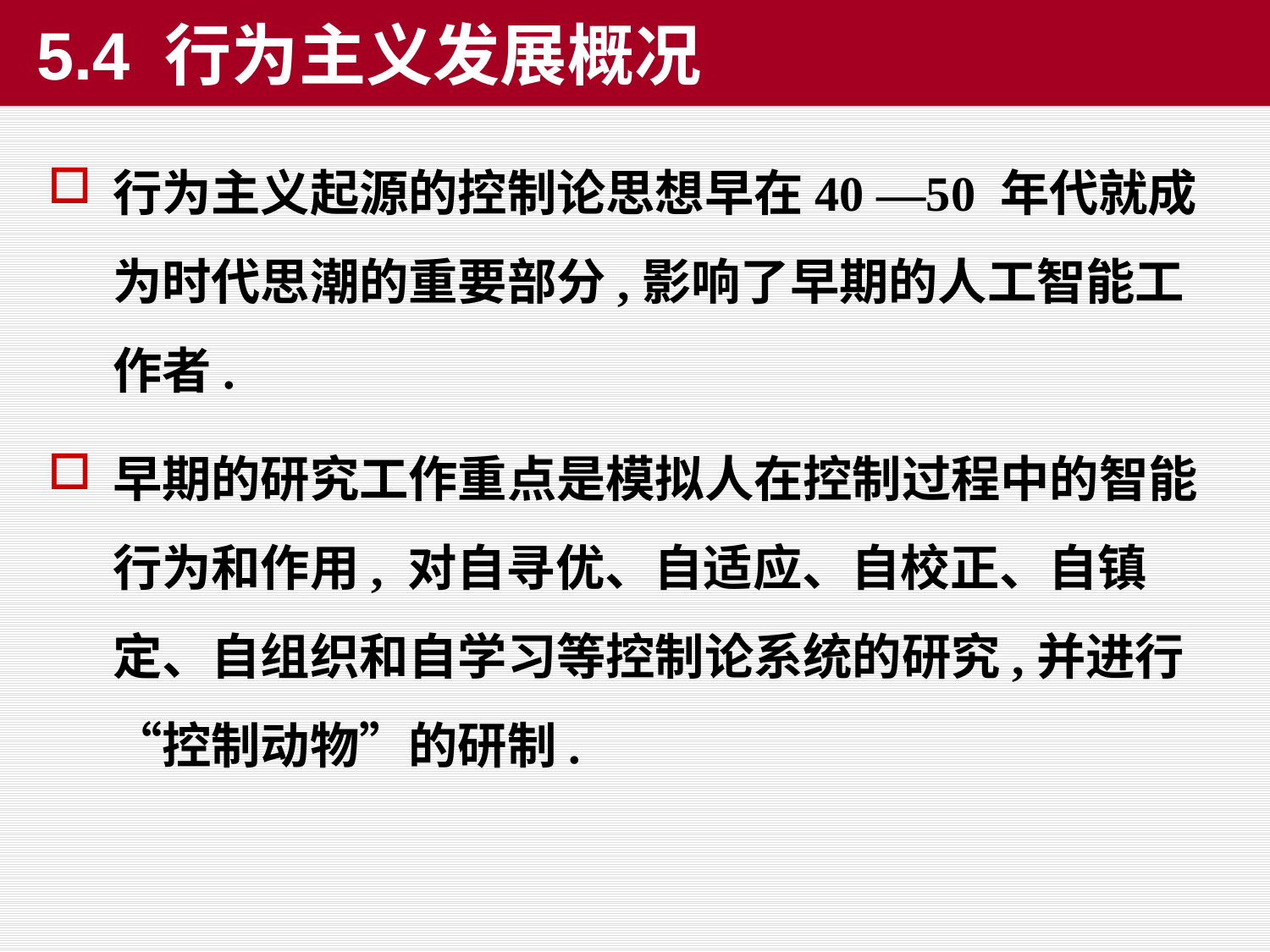

5.4 行为主义发展概况
行为主义起源的控制论思想早在40 —50 年代就成为时代思潮的重要部分,影响了早期的人工智能工作者.
早期的研究工作重点是模拟人在控制过程中的智能行为和作用, 对自寻优、自适应、自校正、自镇定、自组织和自学习等控制论系统的研究,并进行“控制动物”的研制.